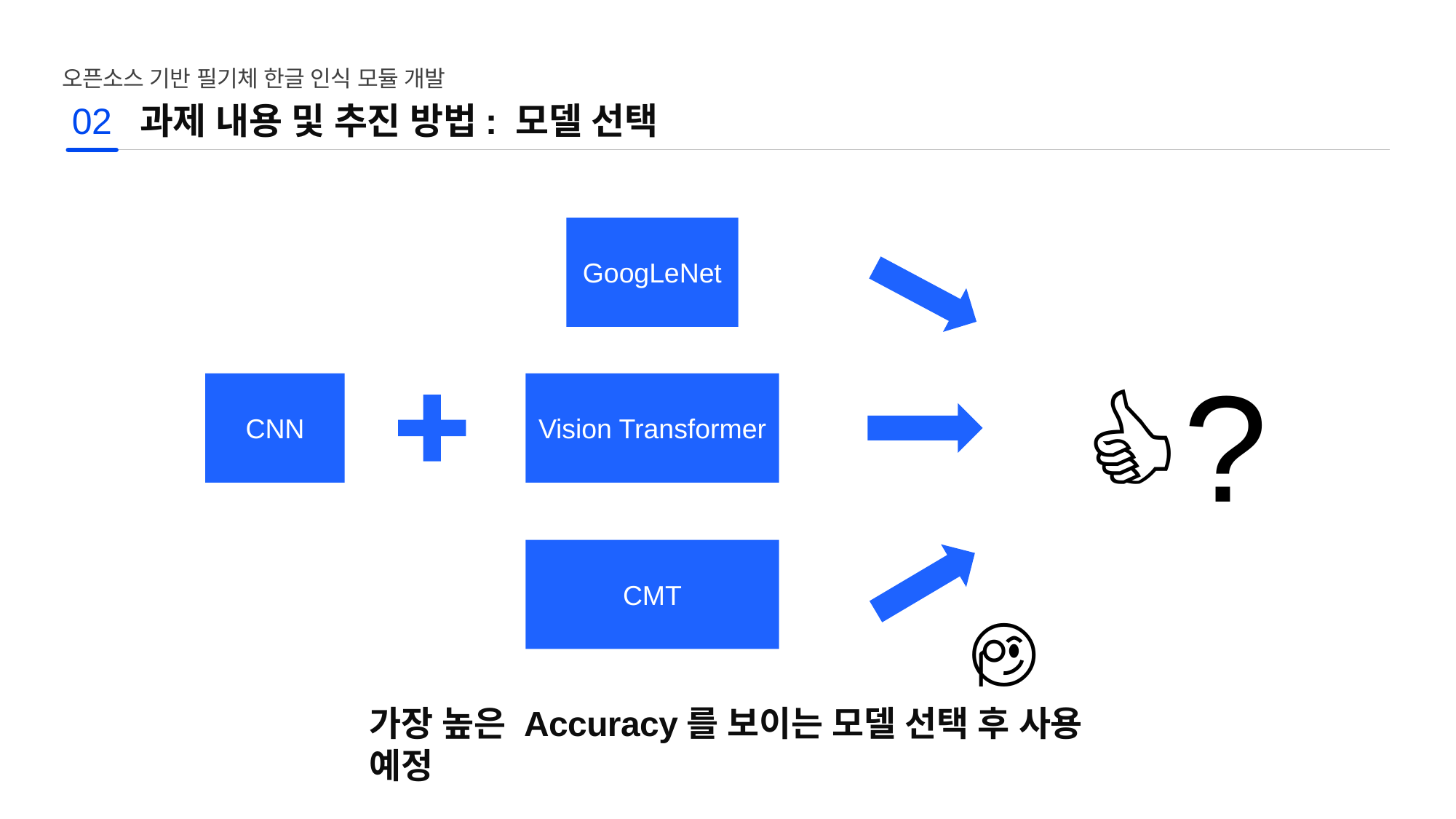

오픈소스 기반 필기체 한글 인식 모듈 개발
02
과제 내용 및 추진 방법: 모델 선택
GoogLeNet

👍?
CNN
Vision Transformer

CMT

🧐
가장 높은 Accuracy를 보이는 모델 선택 후 사용 예정